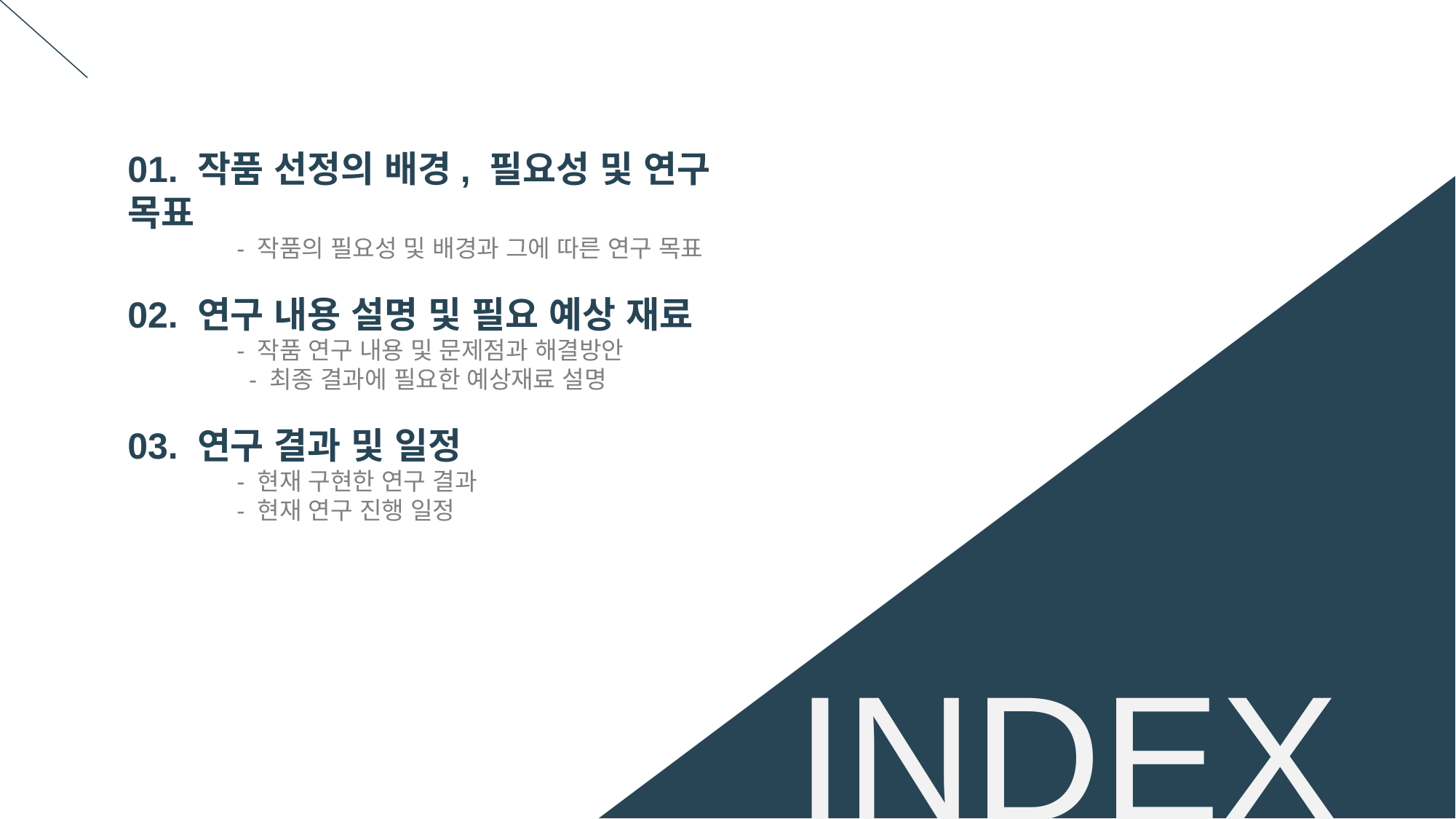

01. 작품 선정의 배경, 필요성 및 연구 목표
 	- 작품의 필요성 및 배경과 그에 따른 연구 목표

02. 연구 내용 설명 및 필요 예상 재료
      	- 작품 연구 내용 및 문제점과 해결방안
                  - 최종 결과에 필요한 예상재료 설명

03. 연구 결과 및 일정
	- 현재 구현한 연구 결과
	- 현재 연구 진행 일정

INDEX